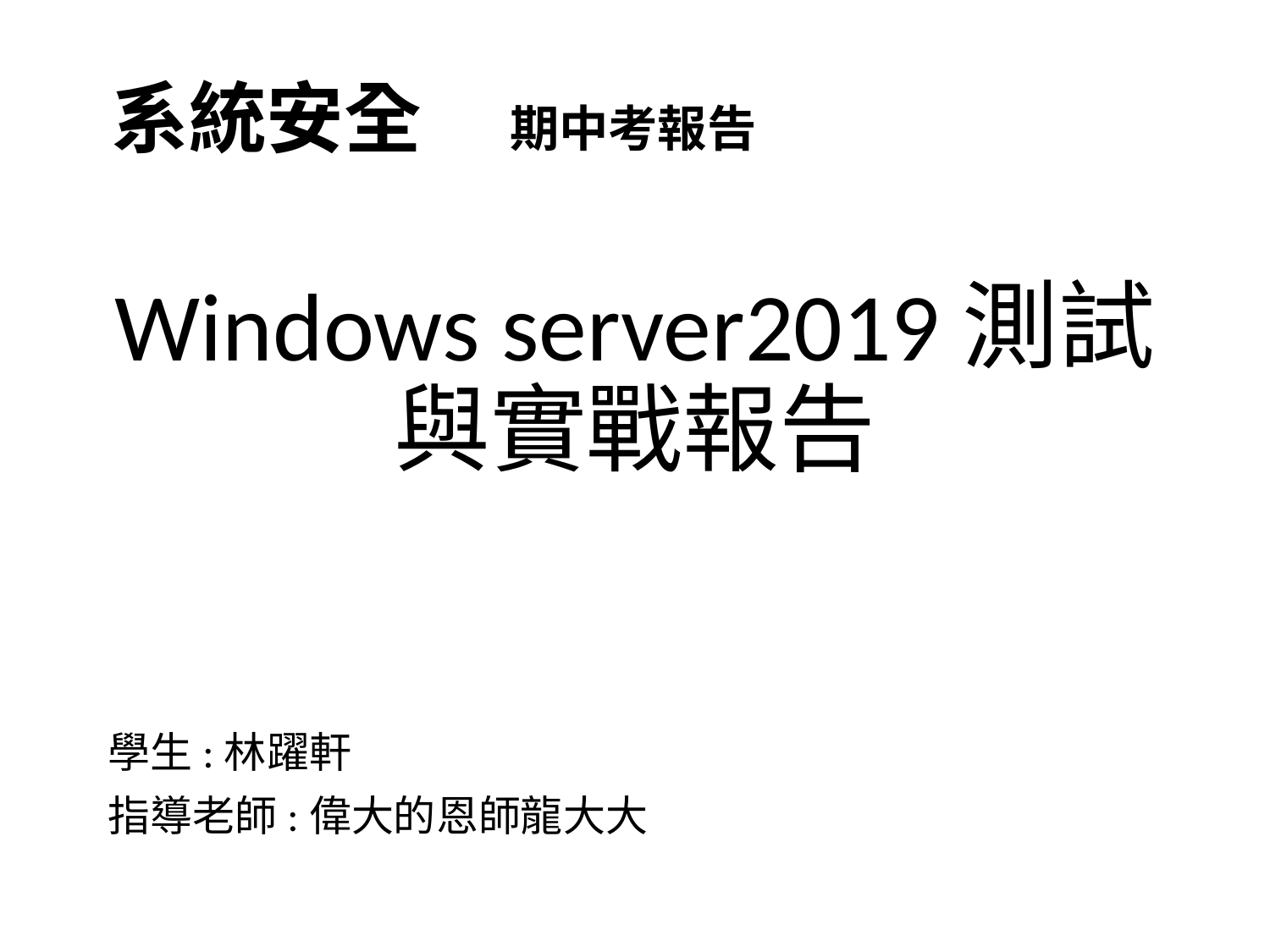

系統安全     期中考報告
# Windows server2019測試與實戰報告
學生:林躍軒
指導老師:偉大的恩師龍大大